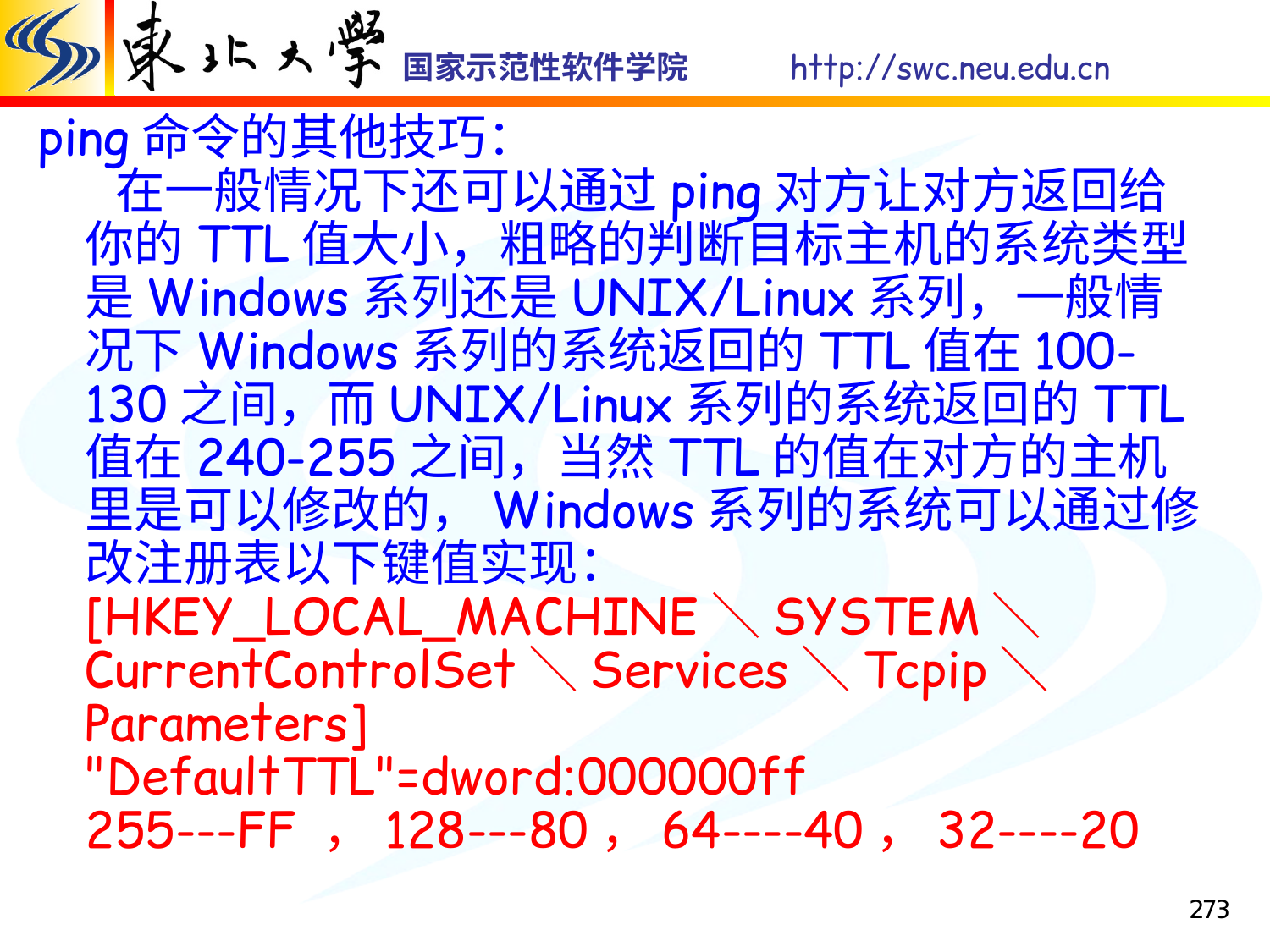

ping命令的其他技巧：
      在一般情况下还可以通过ping对方让对方返回给你的TTL值大小，粗略的判断目标主机的系统类型是Windows系列还是UNIX/Linux系列，一般情况下Windows系列的系统返回的TTL值在100-130之间，而UNIX/Linux系列的系统返回的TTL值在240-255之间，当然TTL的值在对方的主机里是可以修改的，Windows系列的系统可以通过修改注册表以下键值实现：
[HKEY_LOCAL_MACHINE＼SYSTEM＼CurrentControlSet＼Services＼Tcpip＼Parameters]
"DefaultTTL"=dword:000000ff
255---FF ，128---80，64----40，32----20
273